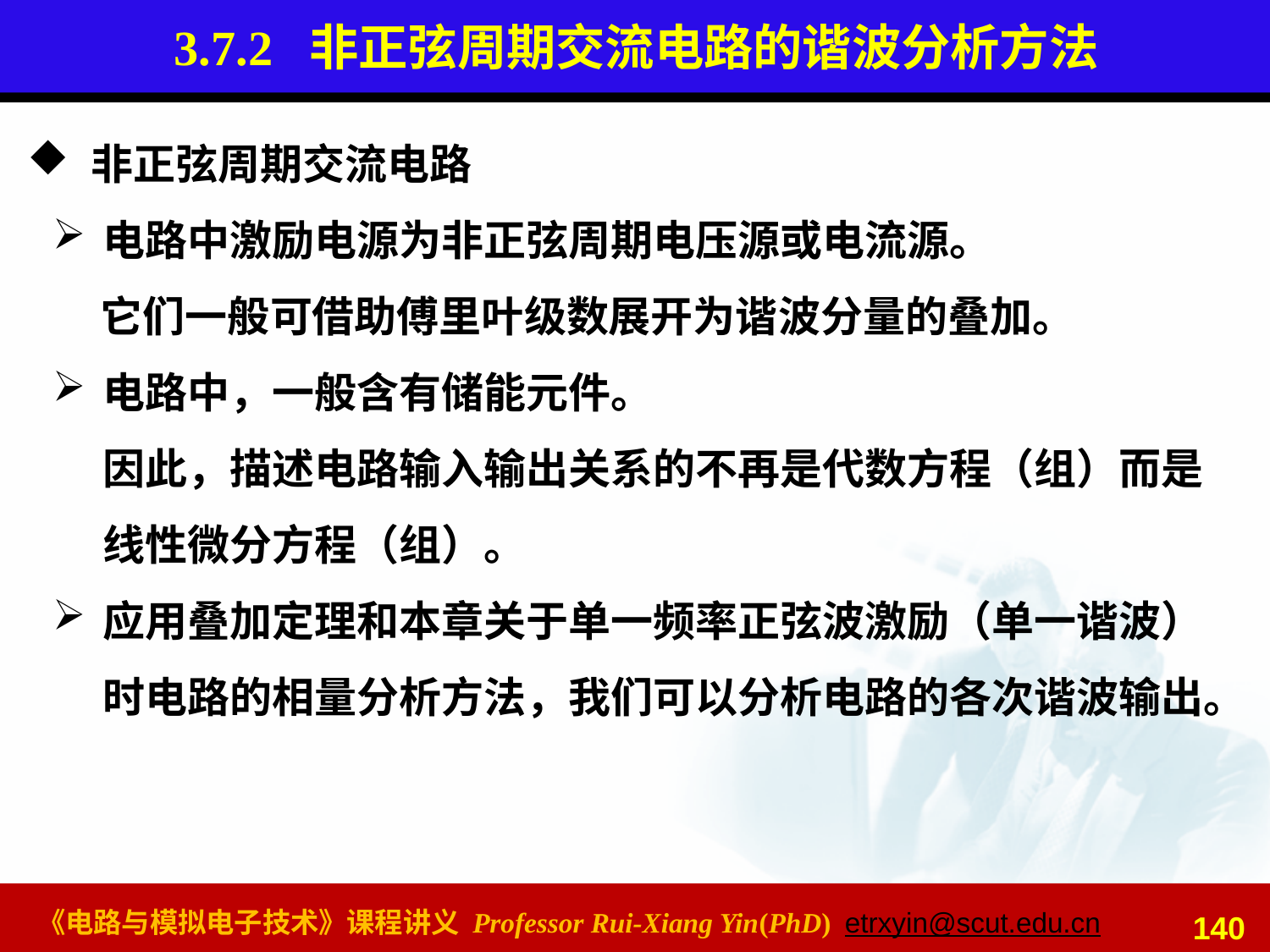

# 3.7.2  非正弦周期交流电路的谐波分析方法
非正弦周期交流电路
电路中激励电源为非正弦周期电压源或电流源。
    它们一般可借助傅里叶级数展开为谐波分量的叠加。
电路中，一般含有储能元件。
因此，描述电路输入输出关系的不再是代数方程（组）而是线性微分方程（组）。
应用叠加定理和本章关于单一频率正弦波激励（单一谐波）时电路的相量分析方法，我们可以分析电路的各次谐波输出。
140